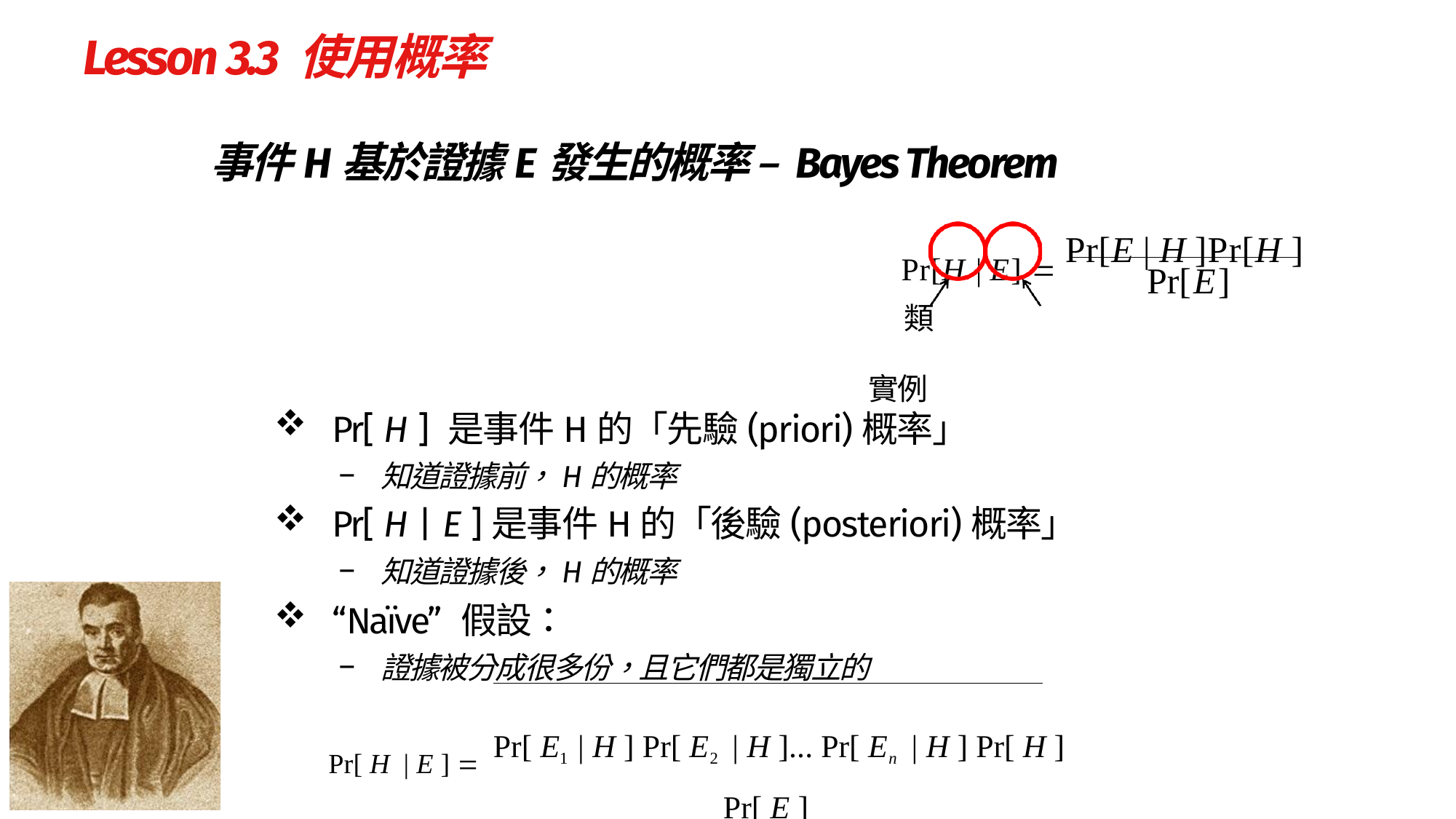

# Lesson 3.3 使用概率
事件H基於證據E發生的概率 – Bayes Theorem
Pr[H | E] = Pr[E | H ]Pr[H ]

Pr[E]
     類	實例
Pr[ H ] 是事件H的「先驗(priori)概率」
知道證據前，H的概率
Pr[ H | E ]是事件H的「後驗(posteriori)概率」
知道證據後，H的概率
“Naïve” 假設：
證據被分成很多份，且它們都是獨立的
Pr[ H | E ] = Pr[ E1 | H ] Pr[ E2 | H ]... Pr[ En | H ] Pr[ H ]
Pr[ E ]

Thomas Bayes, British mathematician, 1702 –1761

22